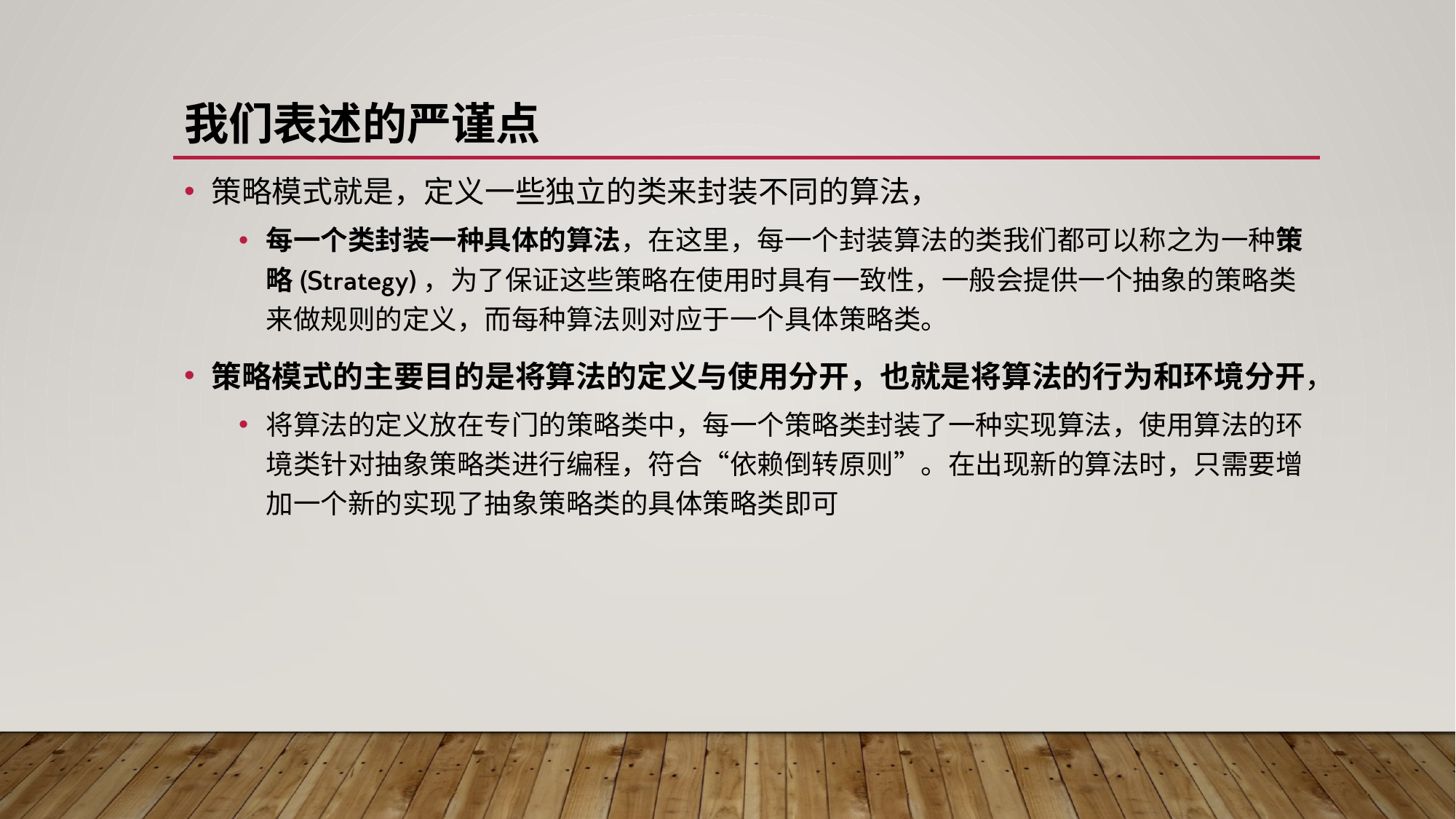

# 我们表述的严谨点
策略模式就是，定义一些独立的类来封装不同的算法，
每一个类封装一种具体的算法，在这里，每一个封装算法的类我们都可以称之为一种策略(Strategy)，为了保证这些策略在使用时具有一致性，一般会提供一个抽象的策略类来做规则的定义，而每种算法则对应于一个具体策略类。
策略模式的主要目的是将算法的定义与使用分开，也就是将算法的行为和环境分开，
将算法的定义放在专门的策略类中，每一个策略类封装了一种实现算法，使用算法的环境类针对抽象策略类进行编程，符合“依赖倒转原则”。在出现新的算法时，只需要增加一个新的实现了抽象策略类的具体策略类即可